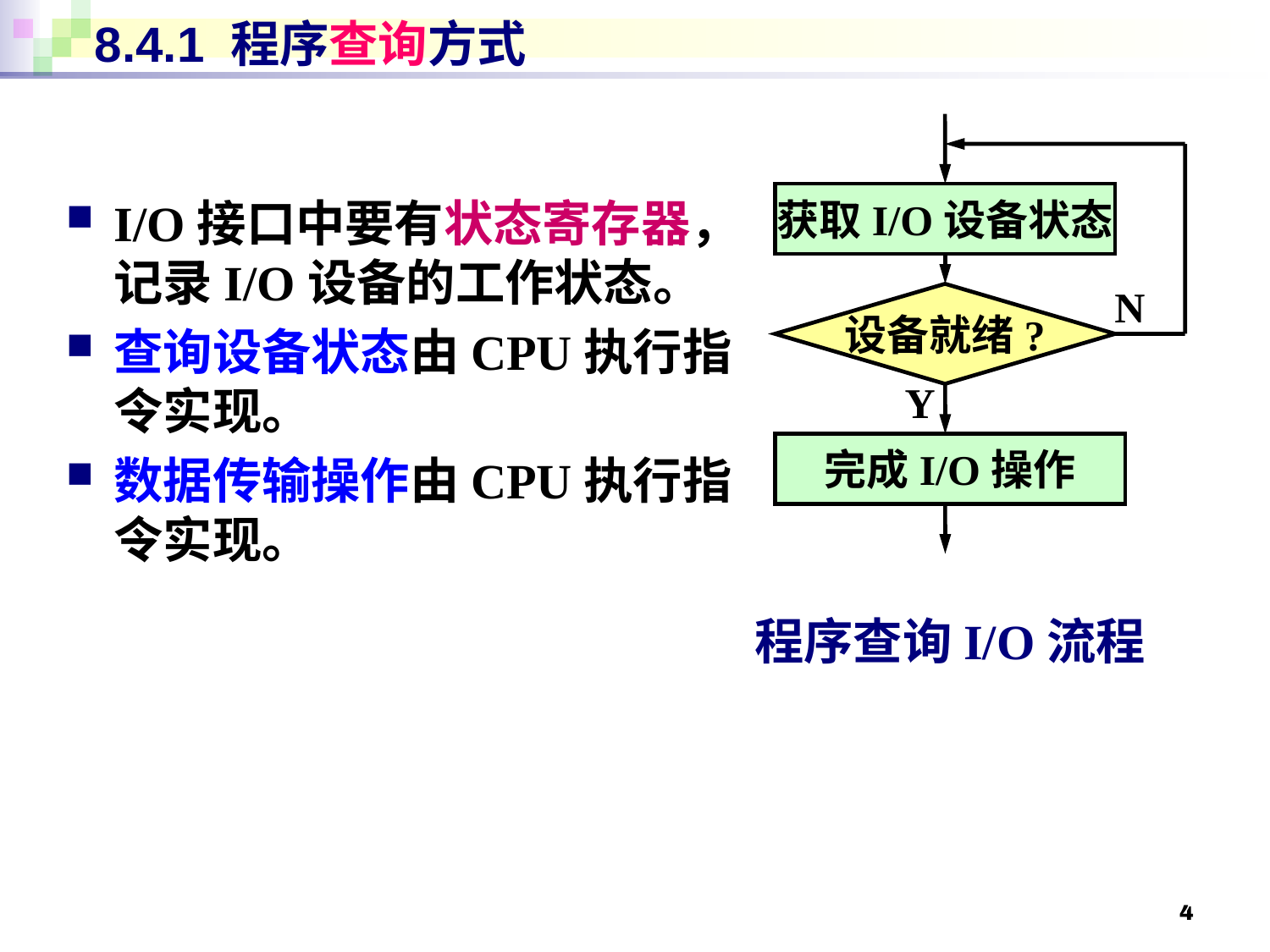

# 8.4.1 程序查询方式

获取I/O设备状态
I/O接口中要有状态寄存器，记录I/O设备的工作状态。
查询设备状态由CPU执行指令实现。
数据传输操作由CPU执行指令实现。

N
设备就绪?

Y

完成I/O操作

程序查询I/O流程
4